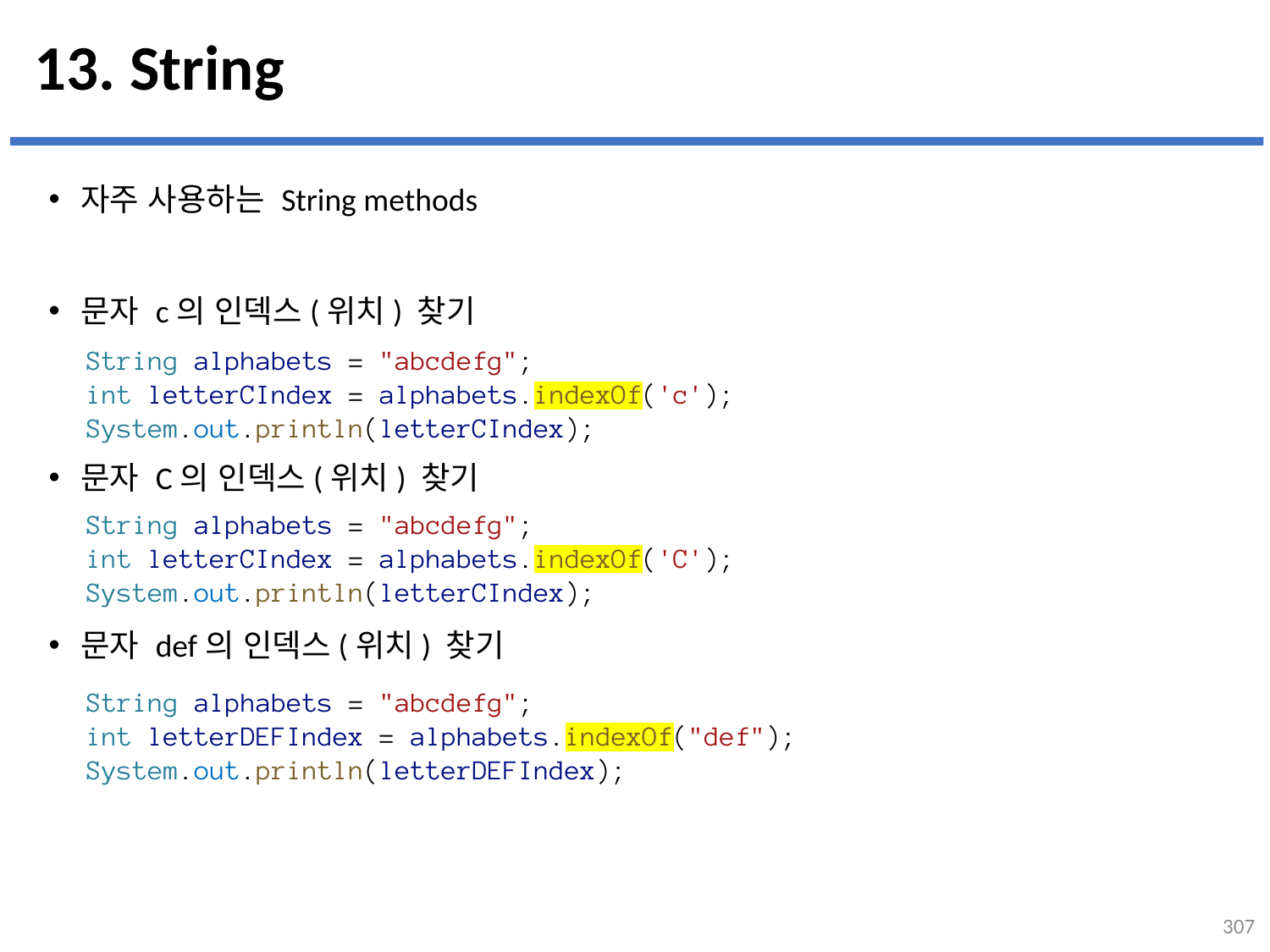

# 13. String
자주 사용하는 String methods

문자 c의 인덱스(위치) 찾기

문자 C의 인덱스(위치) 찾기

문자 def의 인덱스(위치) 찾기
...

설명
String alphabets = "abcdefg";
int letterCIndex = alphabets.indexOf('c');
System.out.println(letterCIndex);
String alphabets = "abcdefg";
int letterCIndex = alphabets.indexOf('C');
System.out.println(letterCIndex);
String alphabets = "abcdefg";
int letterDEFIndex = alphabets.indexOf("def");
System.out.println(letterDEFIndex);
307